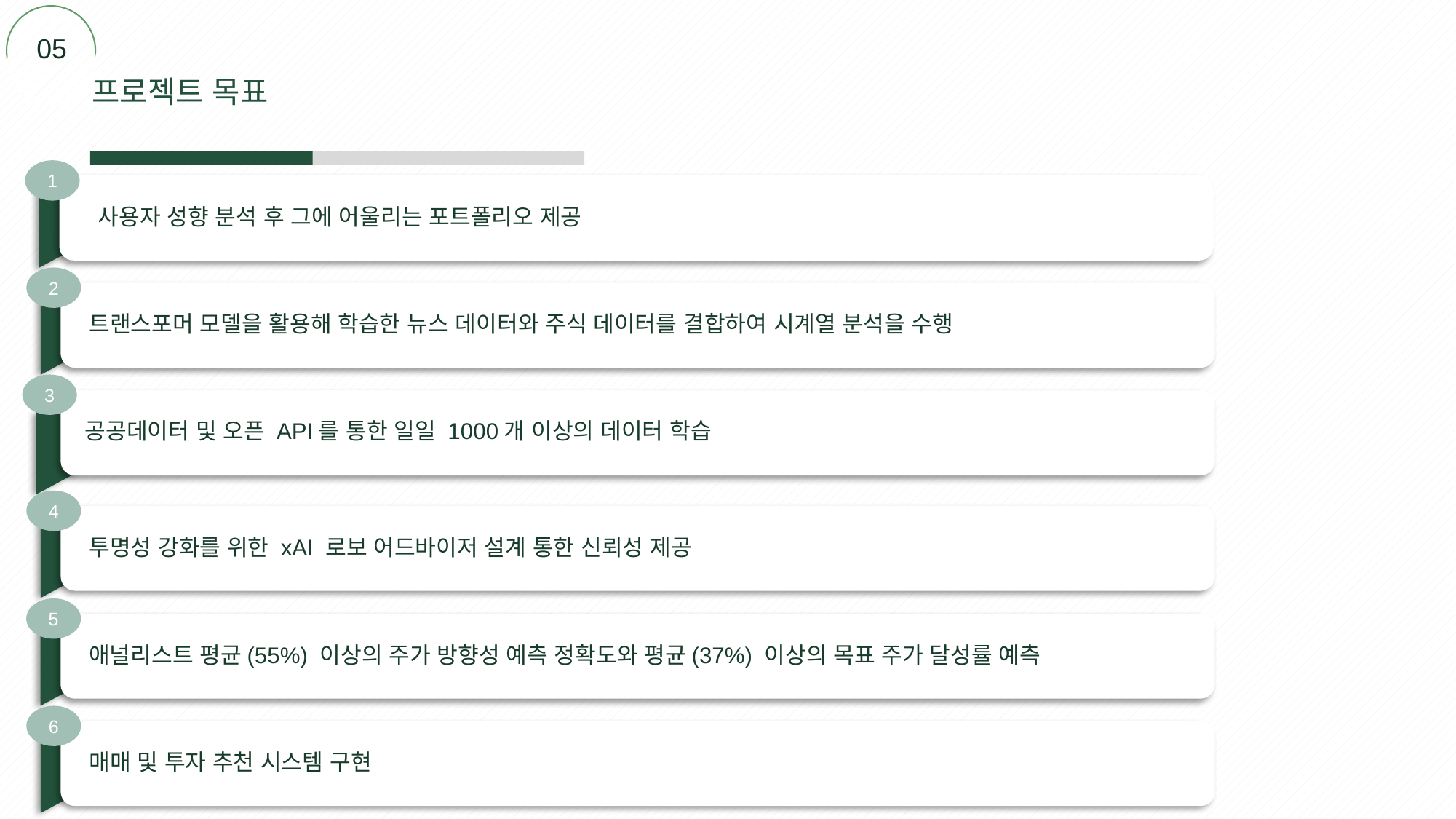

1

05
프로젝트 목표

1

 사용자 성향 분석 후 그에 어울리는 포트폴리오 제공

2

트랜스포머 모델을 활용해 학습한 뉴스 데이터와 주식 데이터를 결합하여 시계열 분석을 수행
3

공공데이터 및 오픈 API를 통한 일일 1000개 이상의 데이터 학습

4

투명성 강화를 위한 xAI 로보 어드바이저 설계 통한 신뢰성 제공

5

애널리스트 평균(55%) 이상의 주가 방향성 예측 정확도와 평균(37%) 이상의 목표 주가 달성률 예측

6

매매 및 투자 추천 시스템 구현